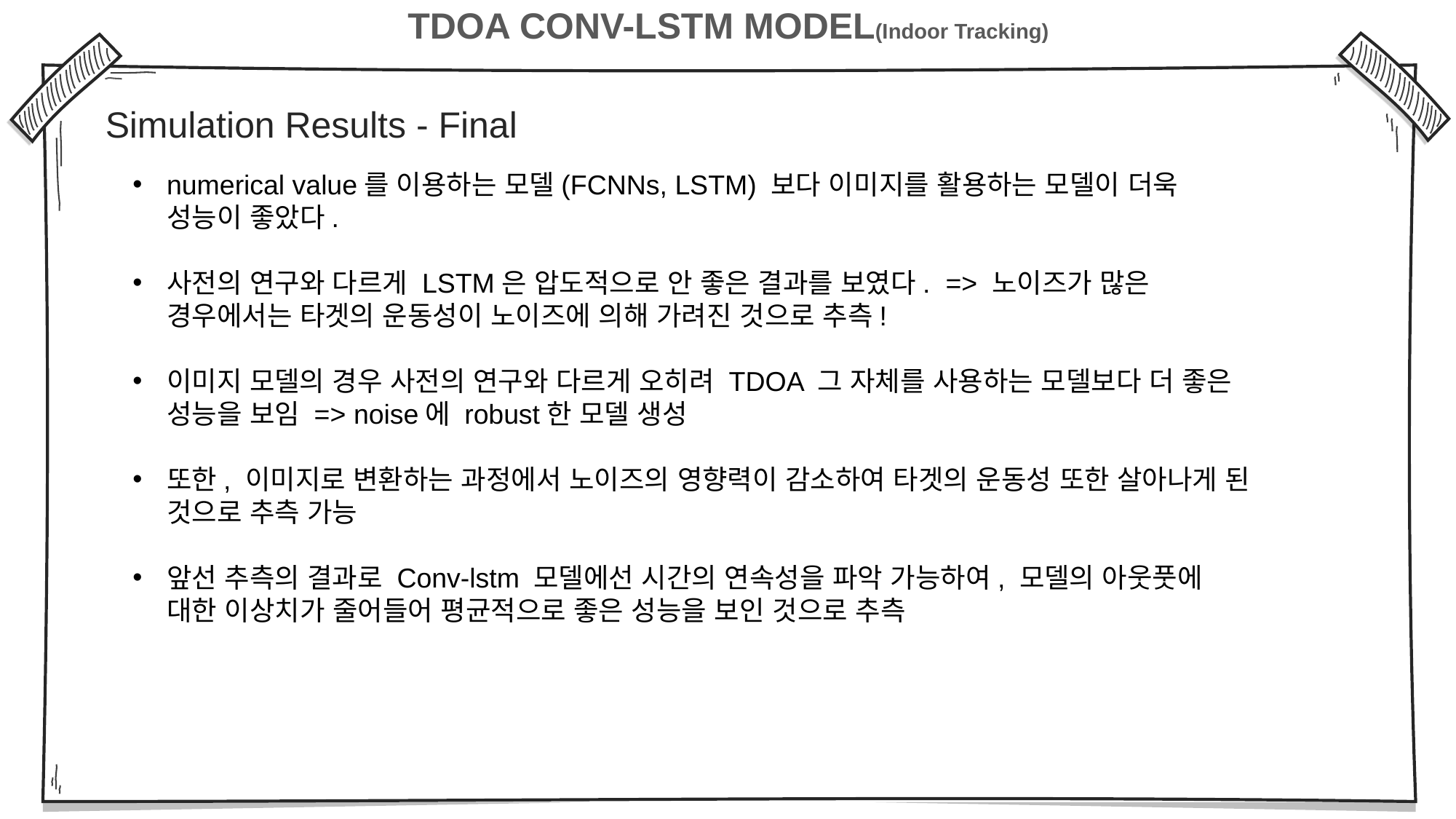

TDOA CONV-LSTM MODEL(Indoor Tracking)

Simulation Results - Final
numerical value를 이용하는 모델(FCNNs, LSTM) 보다 이미지를 활용하는 모델이 더욱 성능이 좋았다.

사전의 연구와 다르게 LSTM은 압도적으로 안 좋은 결과를 보였다.  => 노이즈가 많은 경우에서는 타겟의 운동성이 노이즈에 의해 가려진 것으로 추측!

이미지 모델의 경우 사전의 연구와 다르게 오히려 TDOA 그 자체를 사용하는 모델보다 더 좋은 성능을 보임 => noise에 robust한 모델 생성

또한, 이미지로 변환하는 과정에서 노이즈의 영향력이 감소하여 타겟의 운동성 또한 살아나게 된 것으로 추측 가능

앞선 추측의 결과로 Conv-lstm 모델에선 시간의 연속성을 파악 가능하여, 모델의 아웃풋에 대한 이상치가 줄어들어 평균적으로 좋은 성능을 보인 것으로 추측